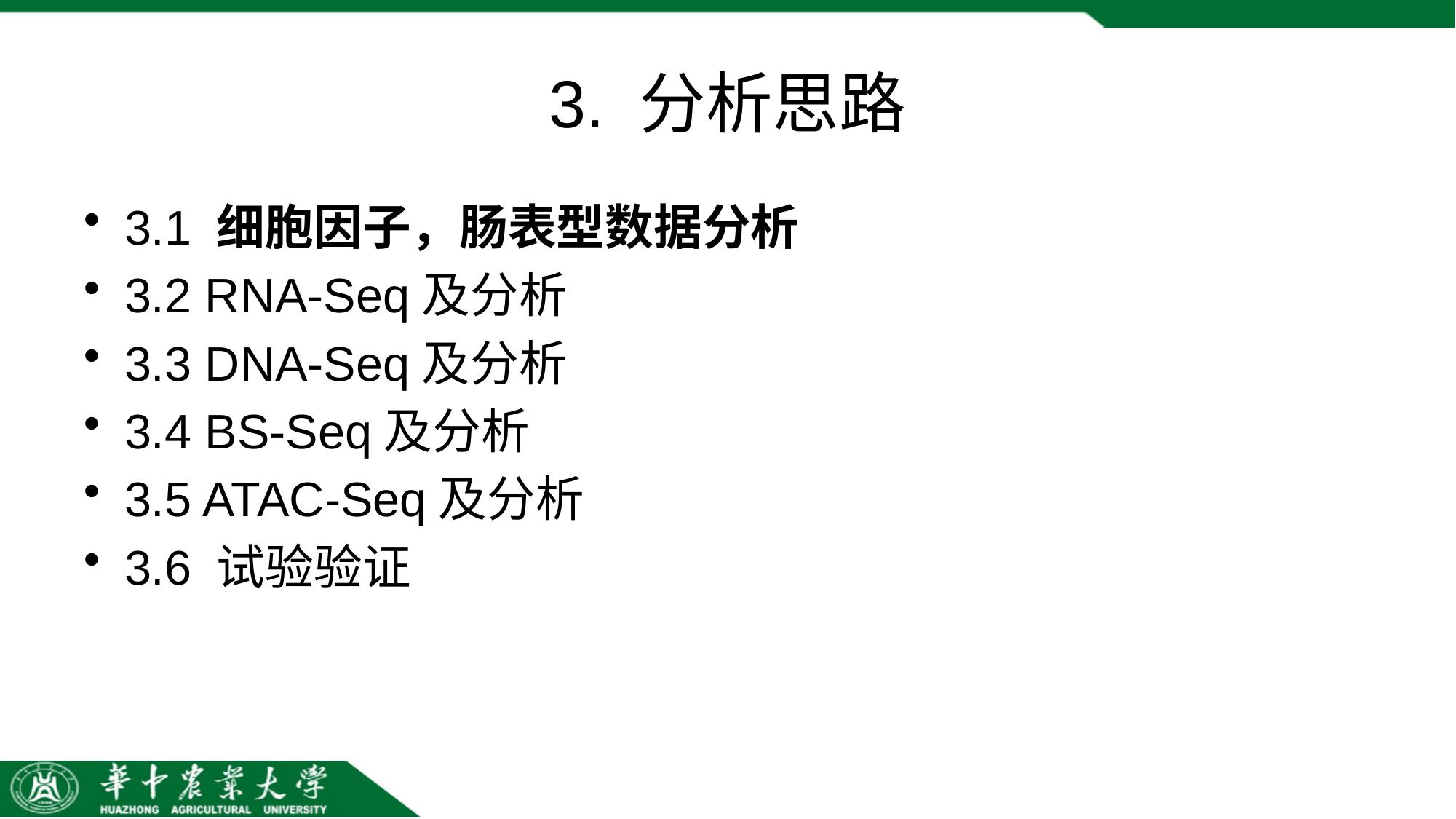

# 3. 分析思路
3.1 细胞因子，肠表型数据分析
3.2 RNA-Seq及分析
3.3 DNA-Seq及分析
3.4 BS-Seq及分析
3.5 ATAC-Seq及分析
3.6 试验验证